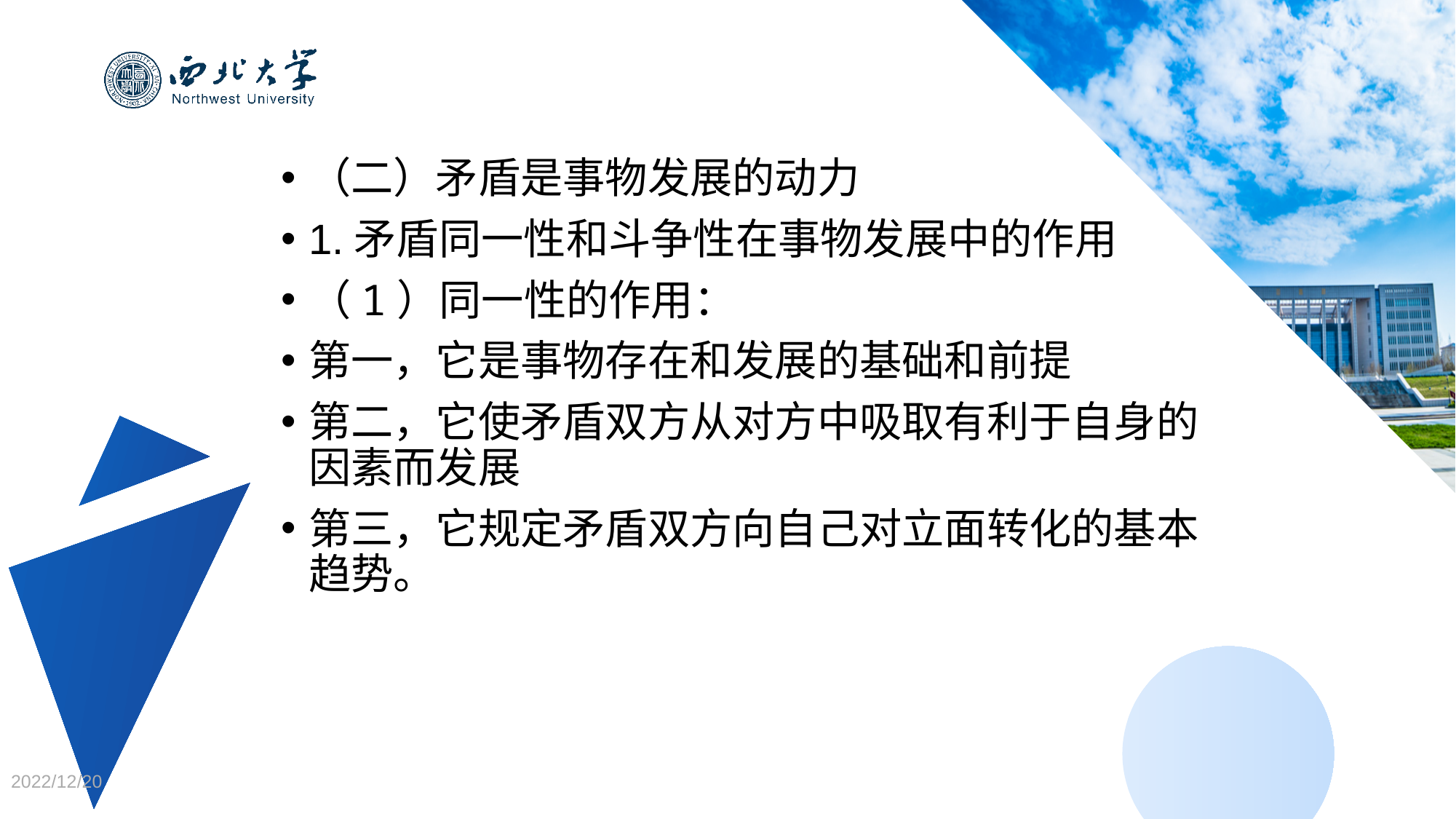

（二）矛盾是事物发展的动力
1.矛盾同一性和斗争性在事物发展中的作用
（1）同一性的作用：
第一，它是事物存在和发展的基础和前提
第二，它使矛盾双方从对方中吸取有利于自身的因素而发展
第三，它规定矛盾双方向自己对立面转化的基本趋势。
2022/12/20